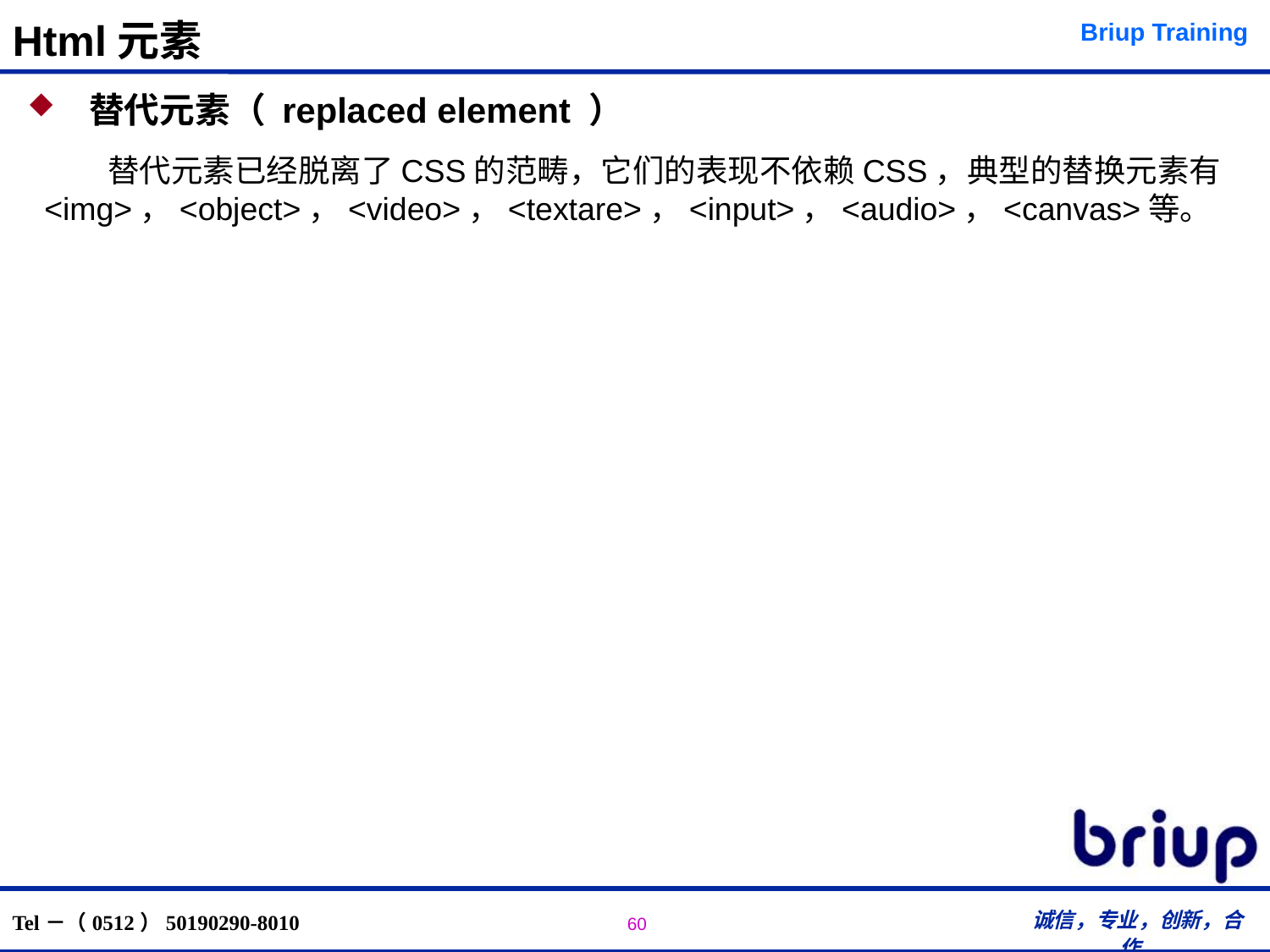

# Html元素
 替代元素（ replaced element ）
替代元素已经脱离了CSS的范畴，它们的表现不依赖CSS，典型的替换元素有<img>，<object>，<video>，<textare>，<input>，<audio>，<canvas>等。